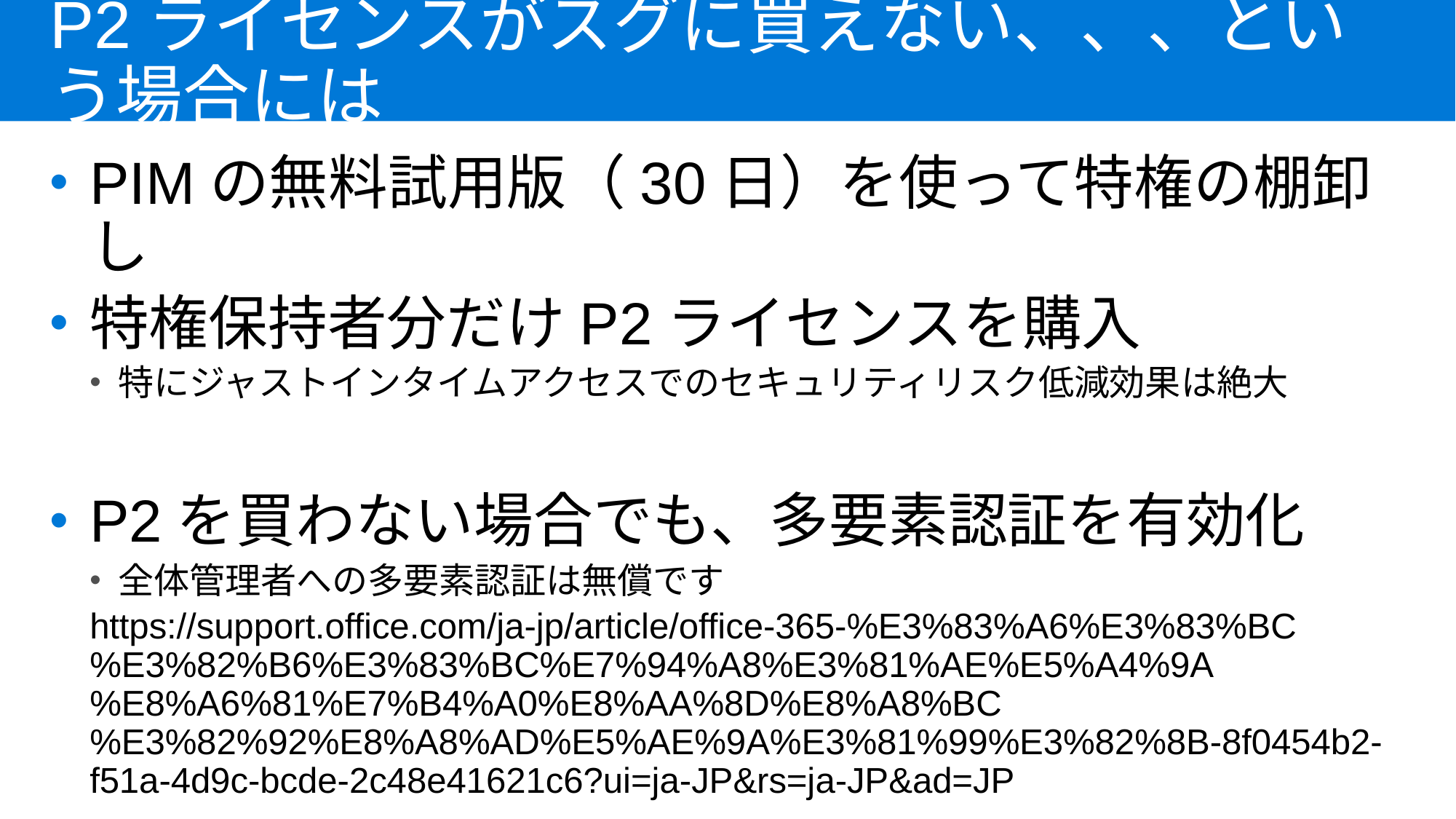

P2ライセンスがスグに買えない、、、という場合には
PIMの無料試用版（30日）を使って特権の棚卸し
特権保持者分だけP2ライセンスを購入
特にジャストインタイムアクセスでのセキュリティリスク低減効果は絶大

P2を買わない場合でも、多要素認証を有効化
全体管理者への多要素認証は無償です
https://support.office.com/ja-jp/article/office-365-%E3%83%A6%E3%83%BC%E3%82%B6%E3%83%BC%E7%94%A8%E3%81%AE%E5%A4%9A%E8%A6%81%E7%B4%A0%E8%AA%8D%E8%A8%BC%E3%82%92%E8%A8%AD%E5%AE%9A%E3%81%99%E3%82%8B-8f0454b2-f51a-4d9c-bcde-2c48e41621c6?ui=ja-JP&rs=ja-JP&ad=JP